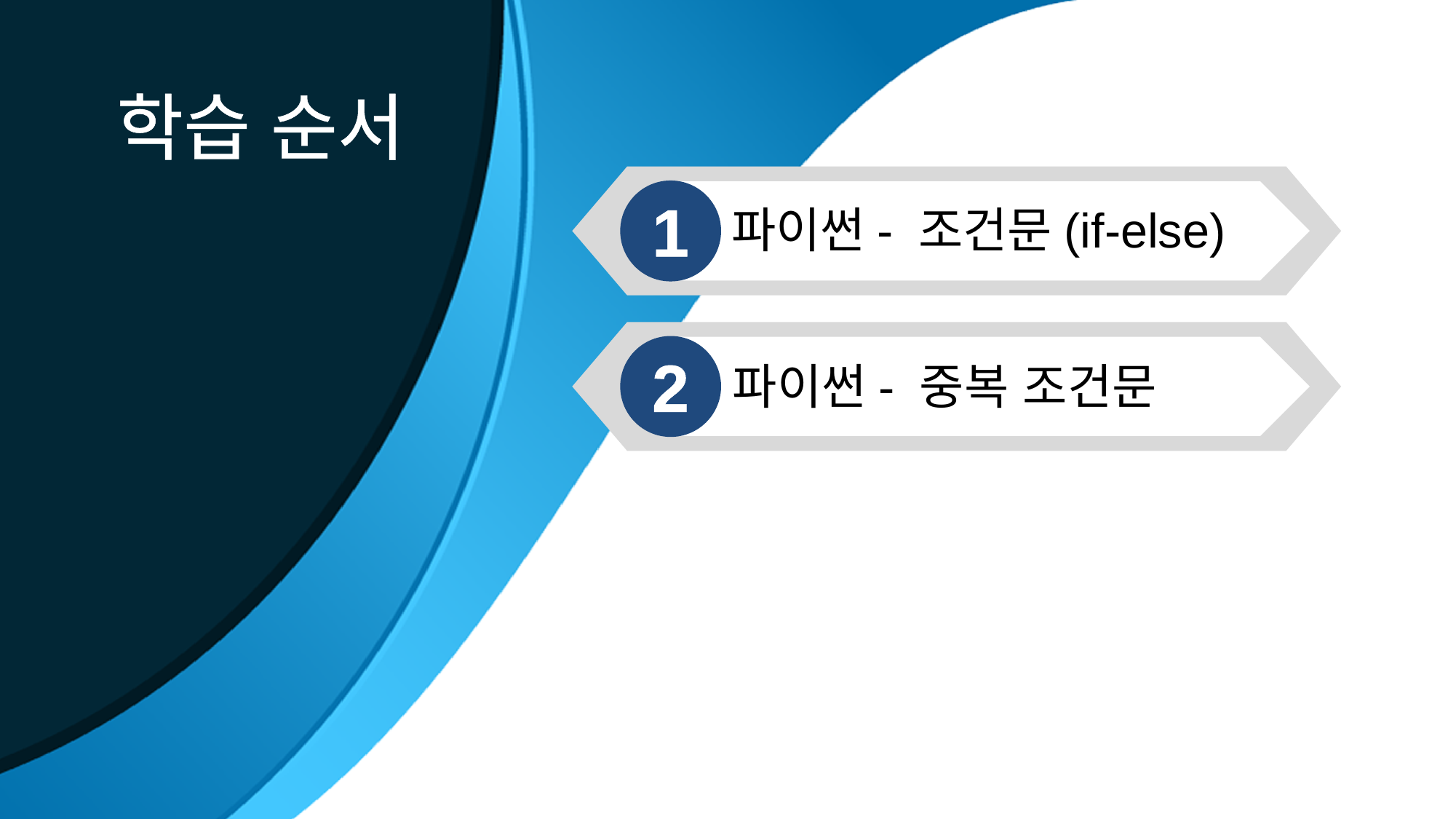

학습 순서

1
파이썬- 조건문(if-else)

2
파이썬- 중복 조건문